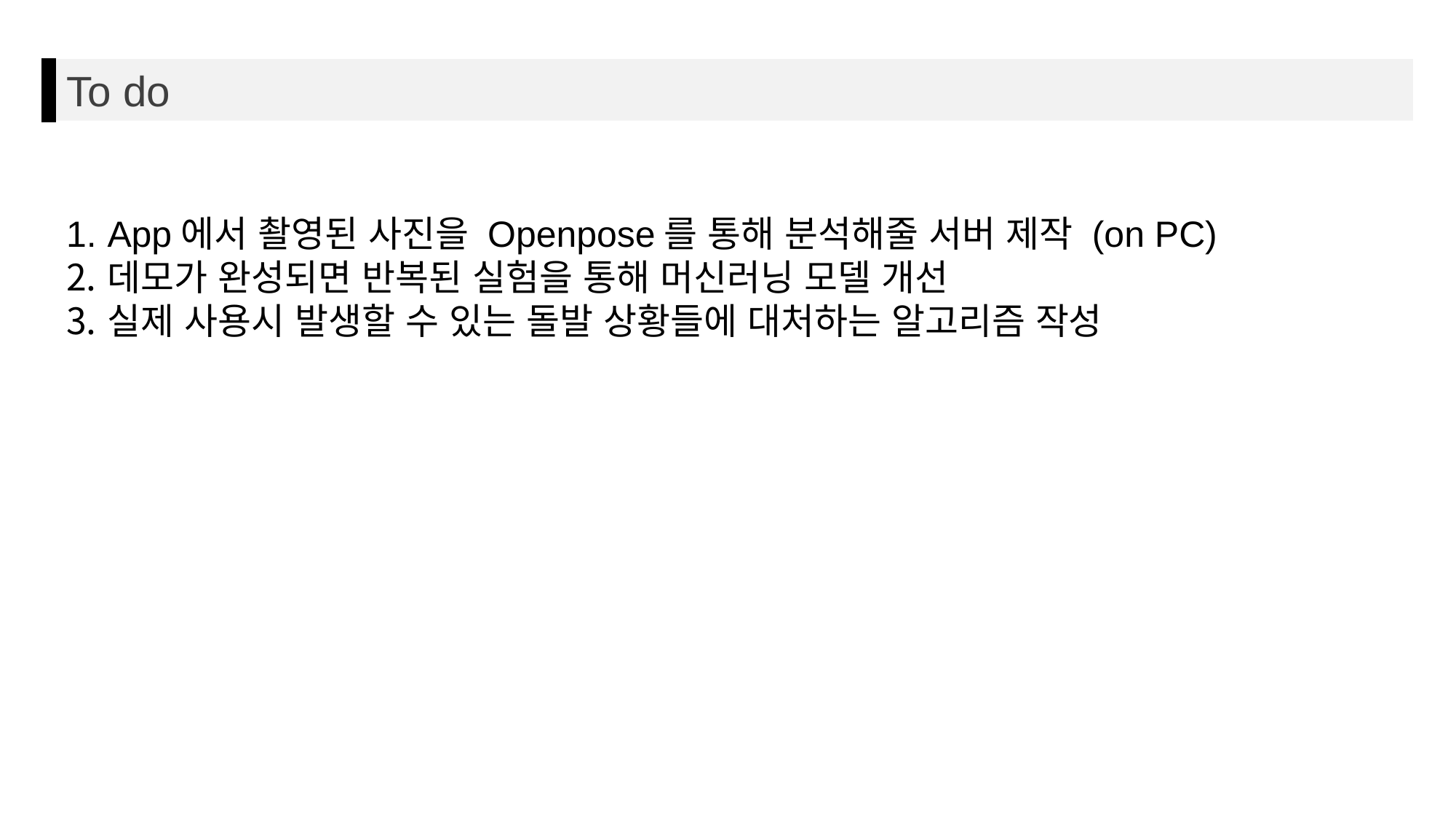

To do
App에서 촬영된 사진을 Openpose를 통해 분석해줄 서버 제작 (on PC)
데모가 완성되면 반복된 실험을 통해 머신러닝 모델 개선
실제 사용시 발생할 수 있는 돌발 상황들에 대처하는 알고리즘 작성